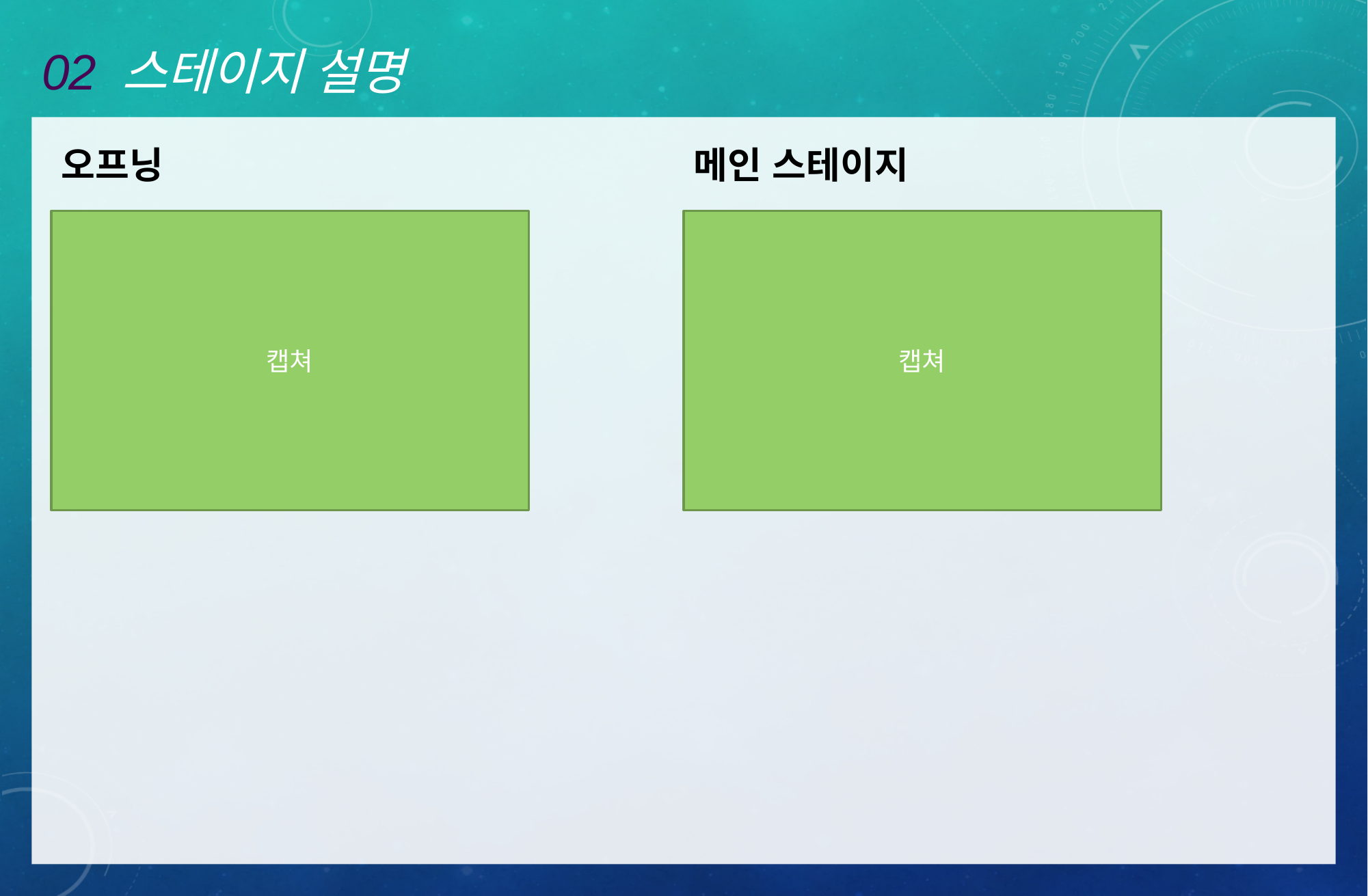

# 02 스테이지 설명

오프닝
메인 스테이지
캡쳐
캡쳐